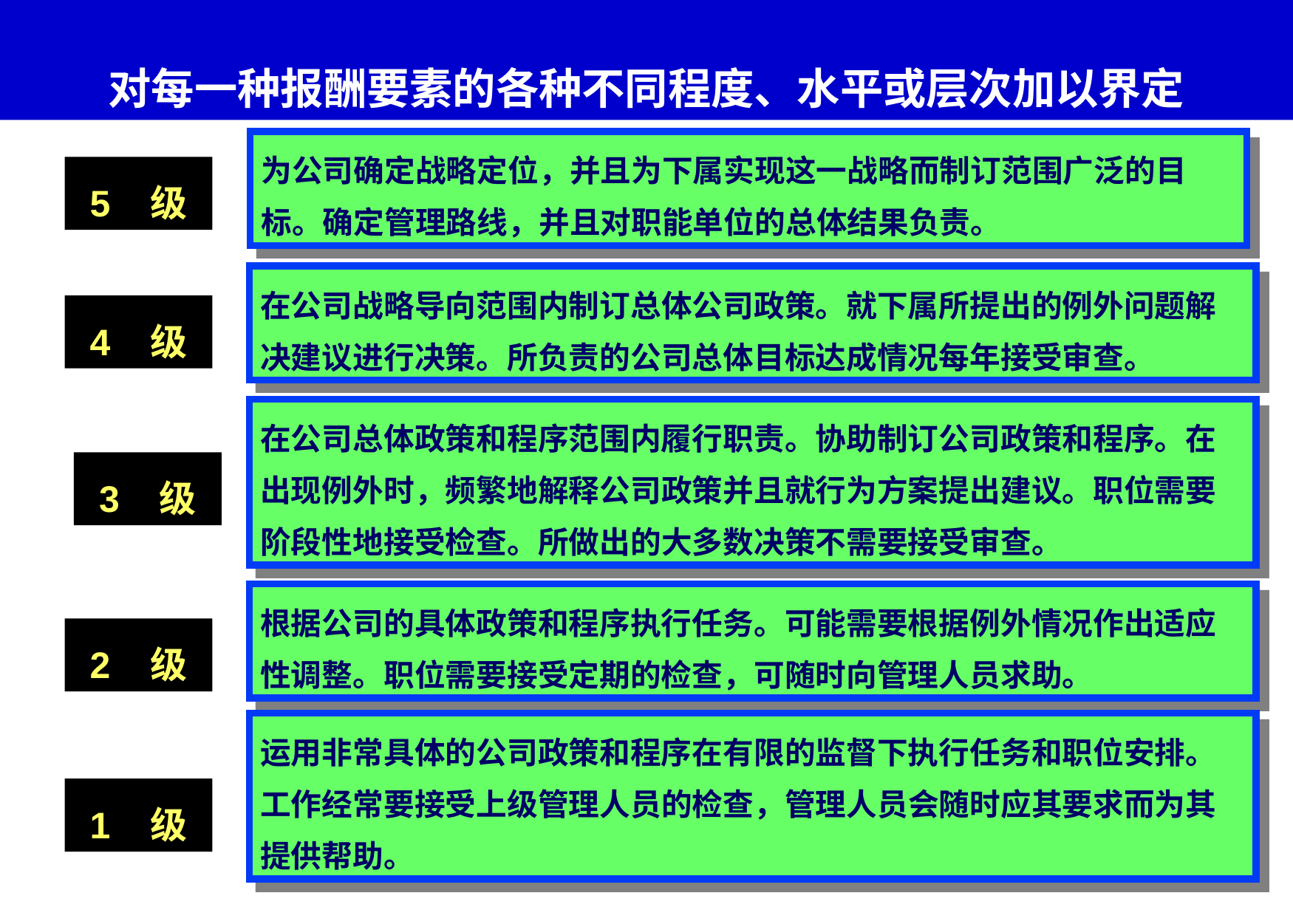

# 对每一种报酬要素的各种不同程度、水平或层次加以界定
为公司确定战略定位，并且为下属实现这一战略而制订范围广泛的目标。确定管理路线，并且对职能单位的总体结果负责。
5   级
在公司战略导向范围内制订总体公司政策。就下属所提出的例外问题解决建议进行决策。所负责的公司总体目标达成情况每年接受审查。
4   级
在公司总体政策和程序范围内履行职责。协助制订公司政策和程序。在出现例外时，频繁地解释公司政策并且就行为方案提出建议。职位需要阶段性地接受检查。所做出的大多数决策不需要接受审查。
3   级
根据公司的具体政策和程序执行任务。可能需要根据例外情况作出适应性调整。职位需要接受定期的检查，可随时向管理人员求助。
2   级
运用非常具体的公司政策和程序在有限的监督下执行任务和职位安排。工作经常要接受上级管理人员的检查，管理人员会随时应其要求而为其提供帮助。
1   级